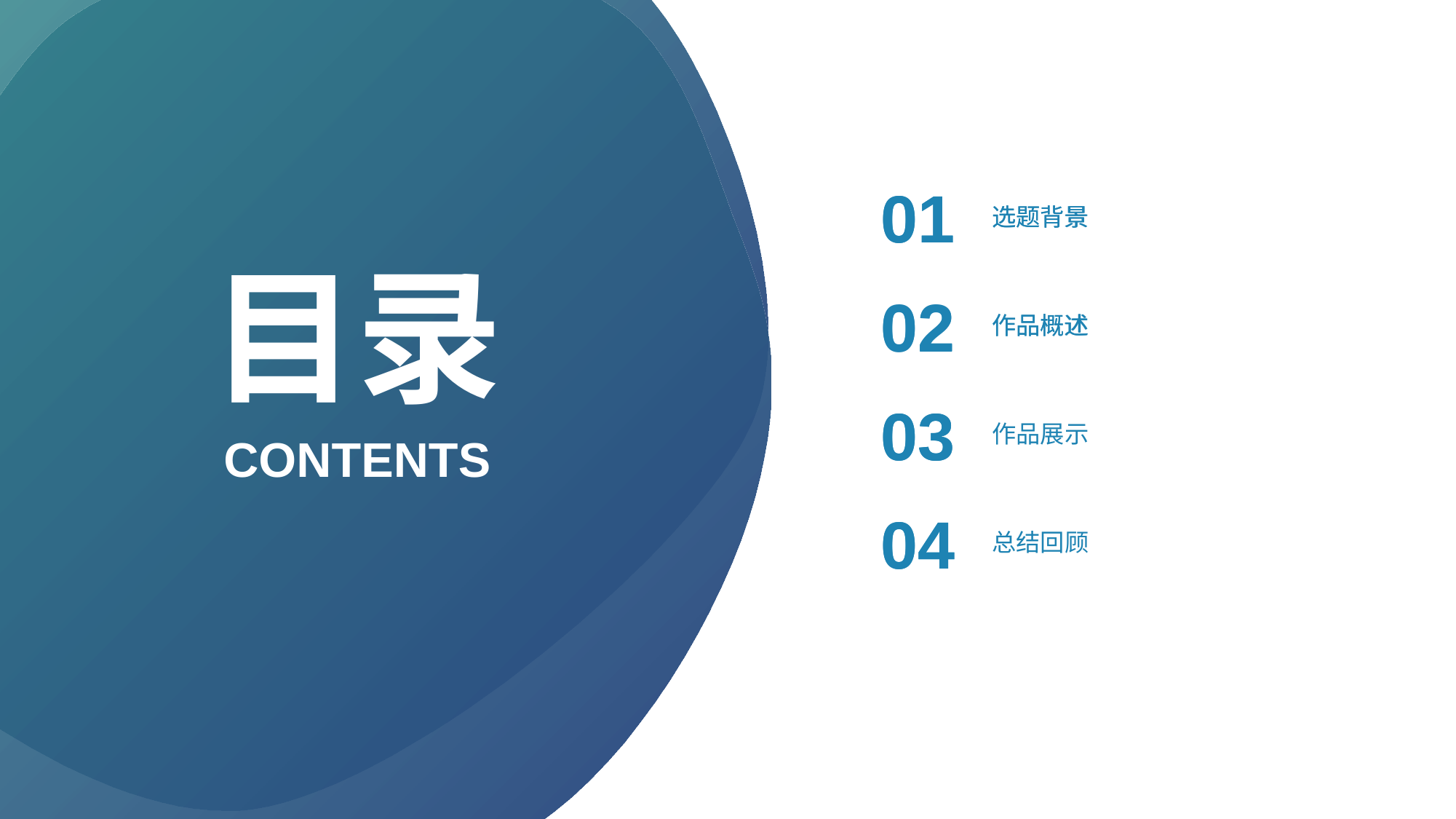

01
01
选题背景
选题背景
目录
02
02
作品概述
作品概述
03
03
作品展示
CONTENTS
04
04
总结回顾